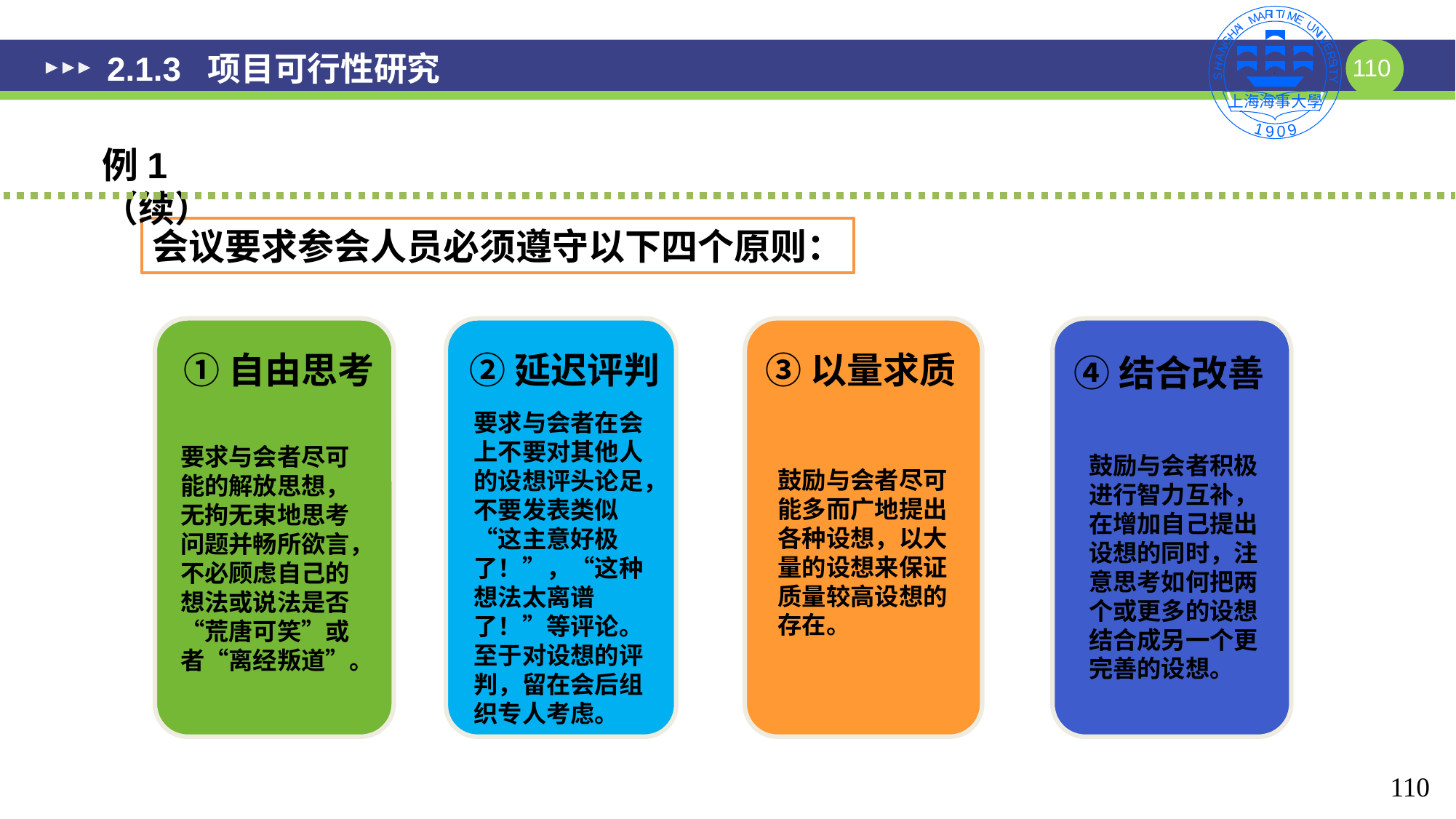

# 2.1.3  项目可行性研究
例1（续）
会议要求参会人员必须遵守以下四个原则：

①自由思考
要求与会者尽可能的解放思想，无拘无束地思考问题并畅所欲言，不必顾虑自己的想法或说法是否 “荒唐可笑”或者“离经叛道”。

②延迟评判
要求与会者在会上不要对其他人的设想评头论足，不要发表类似“这主意好极了！”，“这种想法太离谱了！”等评论。至于对设想的评判，留在会后组织专人考虑。

③以量求质
鼓励与会者尽可能多而广地提出各种设想，以大量的设想来保证质量较高设想的存在。

④结合改善
鼓励与会者积极进行智力互补，在增加自己提出设想的同时，注意思考如何把两个或更多的设想结合成另一个更完善的设想。
110
110